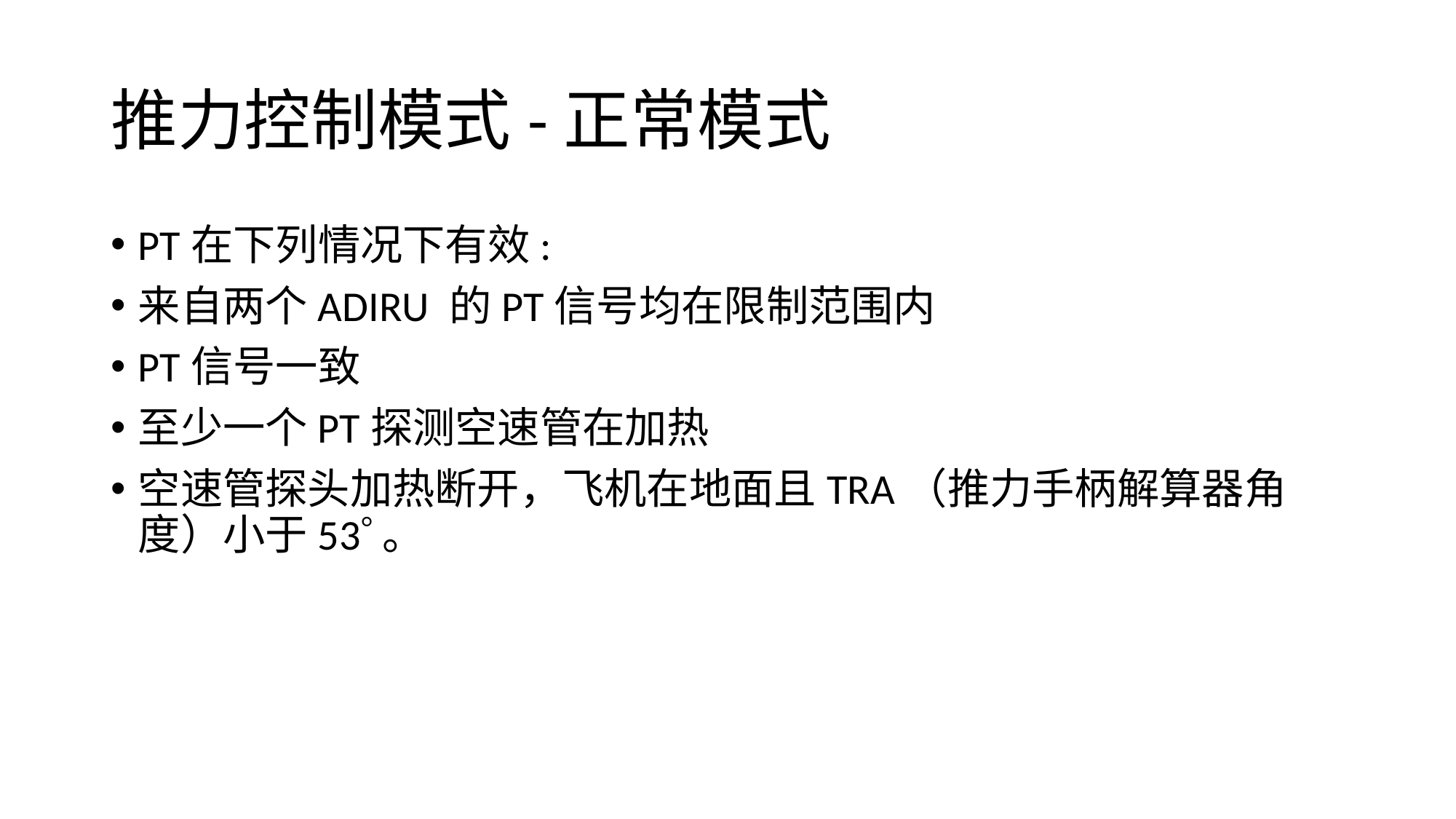

# 推力控制模式-正常模式
PT在下列情况下有效:
来自两个ADIRU 的PT信号均在限制范围内
PT信号一致
至少一个PT探测空速管在加热
空速管探头加热断开，飞机在地面且TRA（推力手柄解算器角度）小于53°。